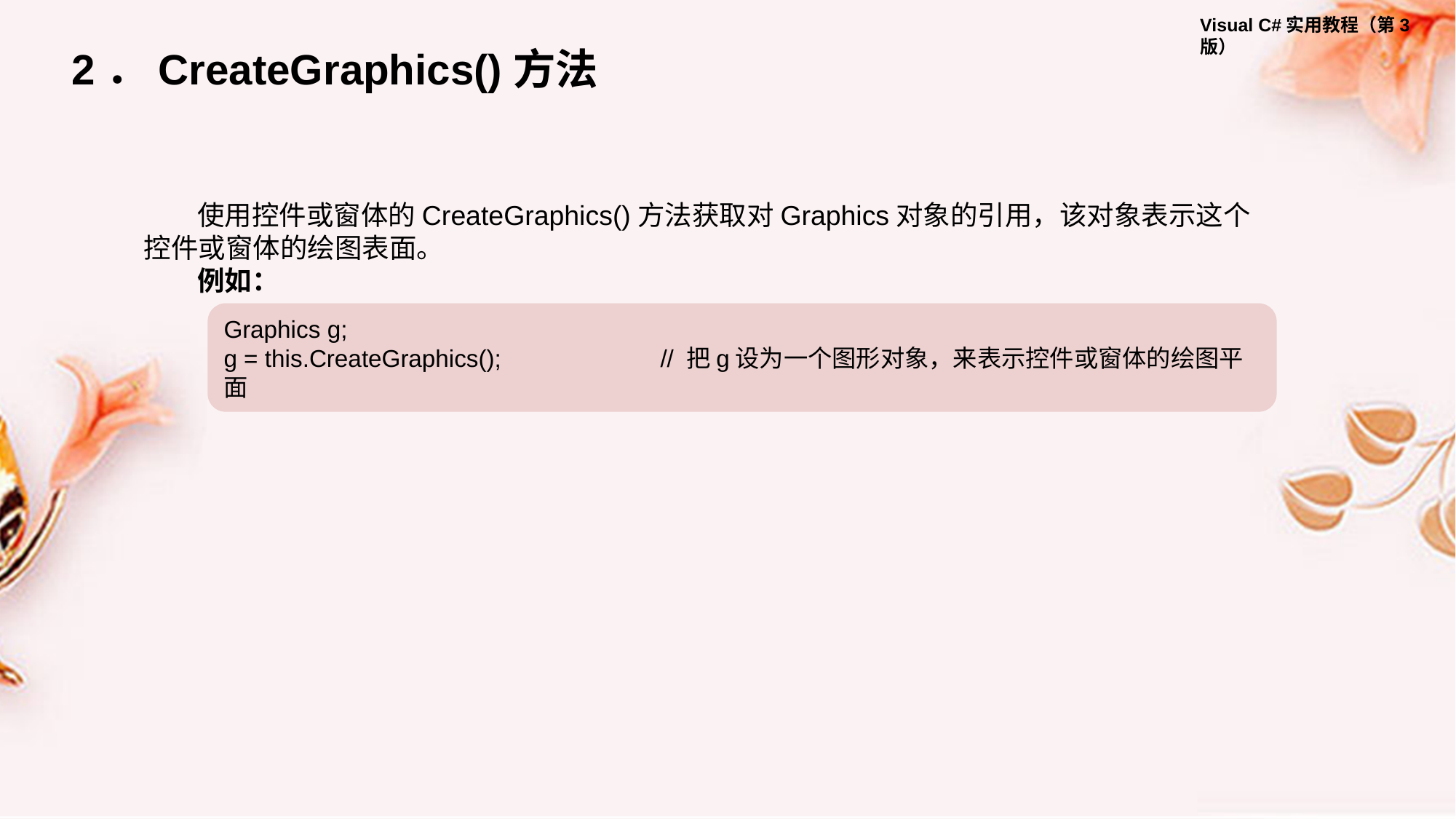

2．CreateGraphics()方法
使用控件或窗体的CreateGraphics()方法获取对Graphics对象的引用，该对象表示这个控件或窗体的绘图表面。
例如：
Graphics g;
g = this.CreateGraphics();		// 把g设为一个图形对象，来表示控件或窗体的绘图平面